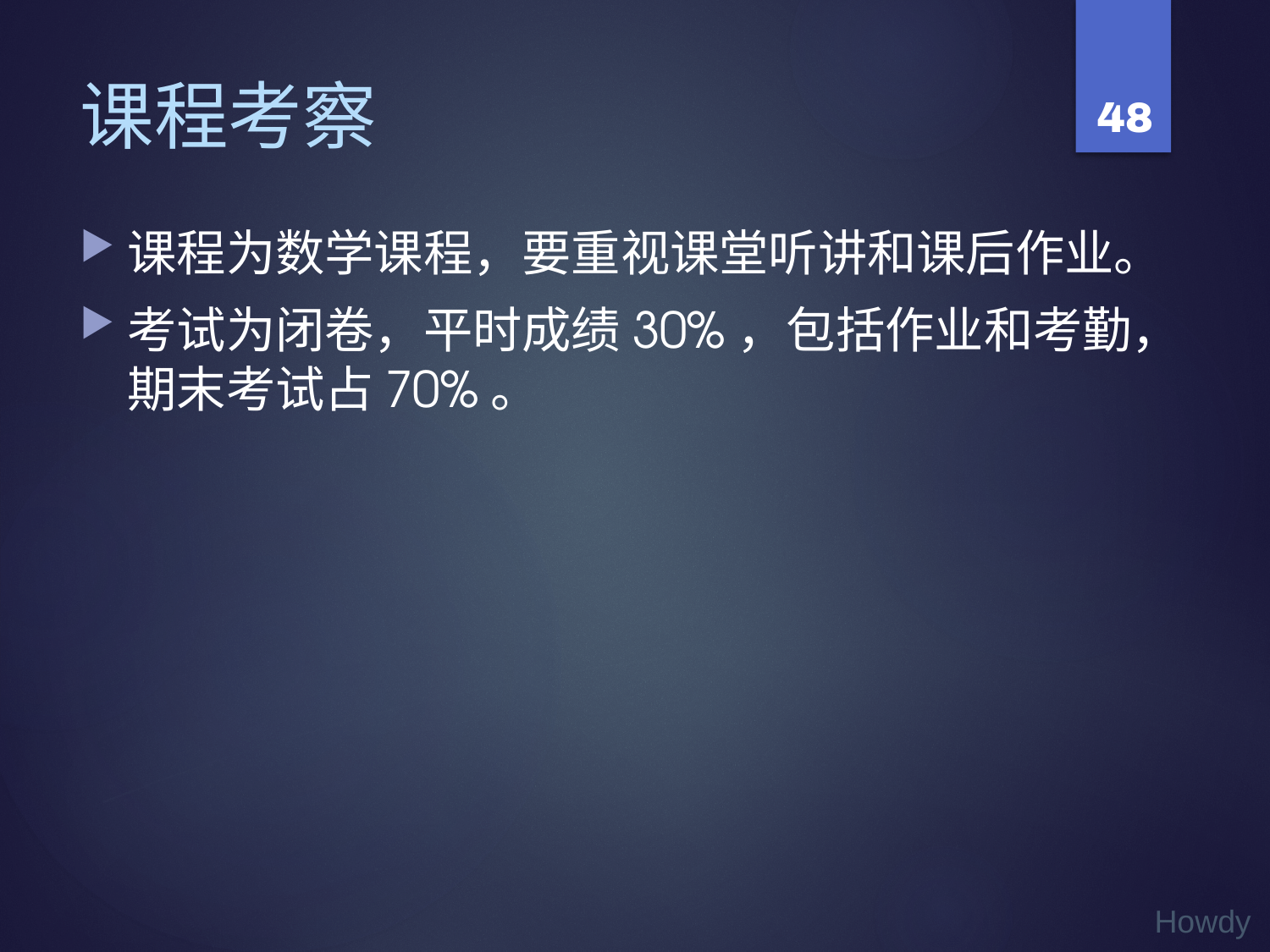

48
# 课程考察
课程为数学课程，要重视课堂听讲和课后作业。
考试为闭卷，平时成绩30%，包括作业和考勤，期末考试占70%。